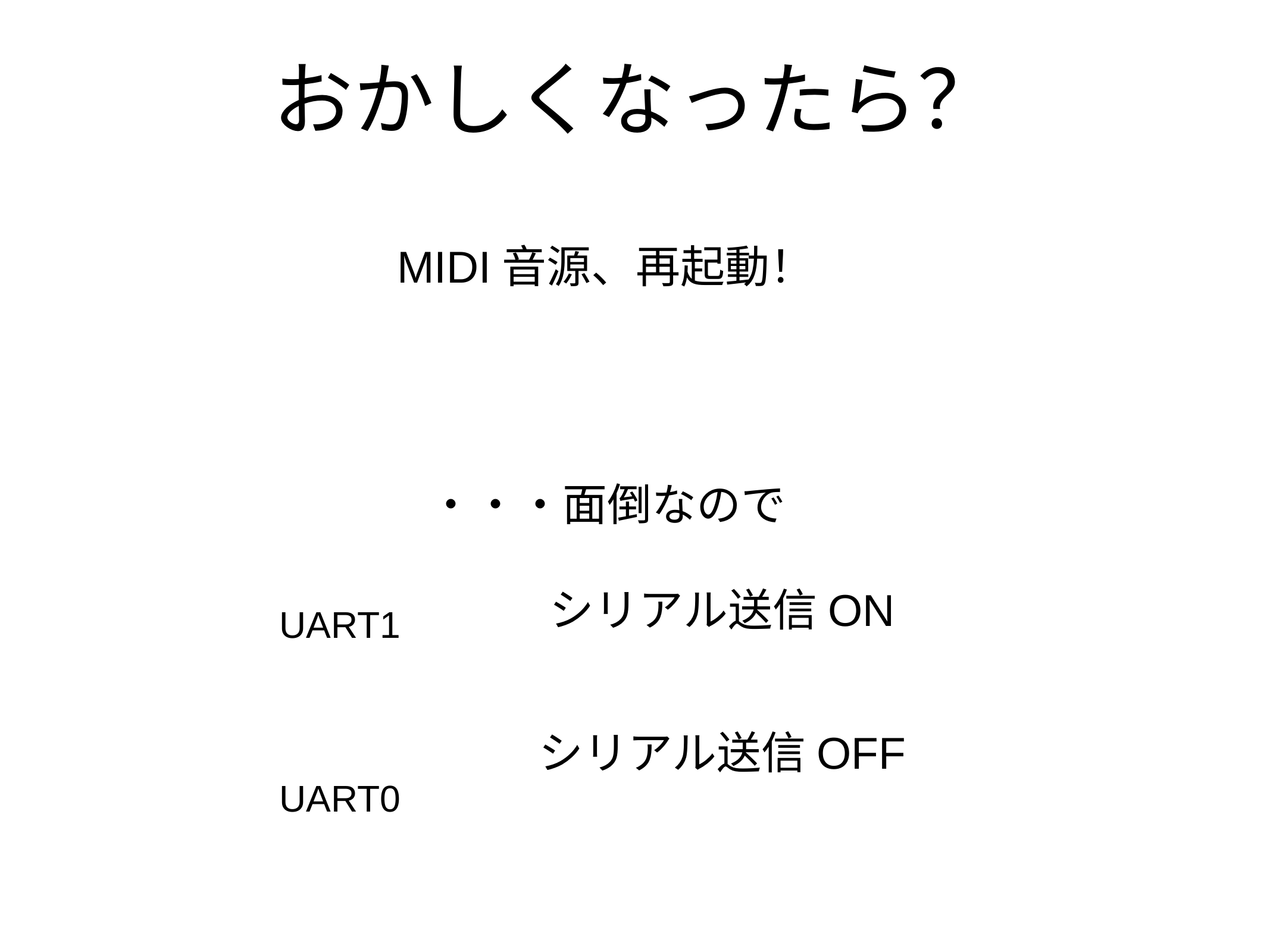

# おかしくなったら？
MIDI音源、再起動！
・・・面倒なので

UART1

UART0
シリアル送信ON
シリアル送信OFF